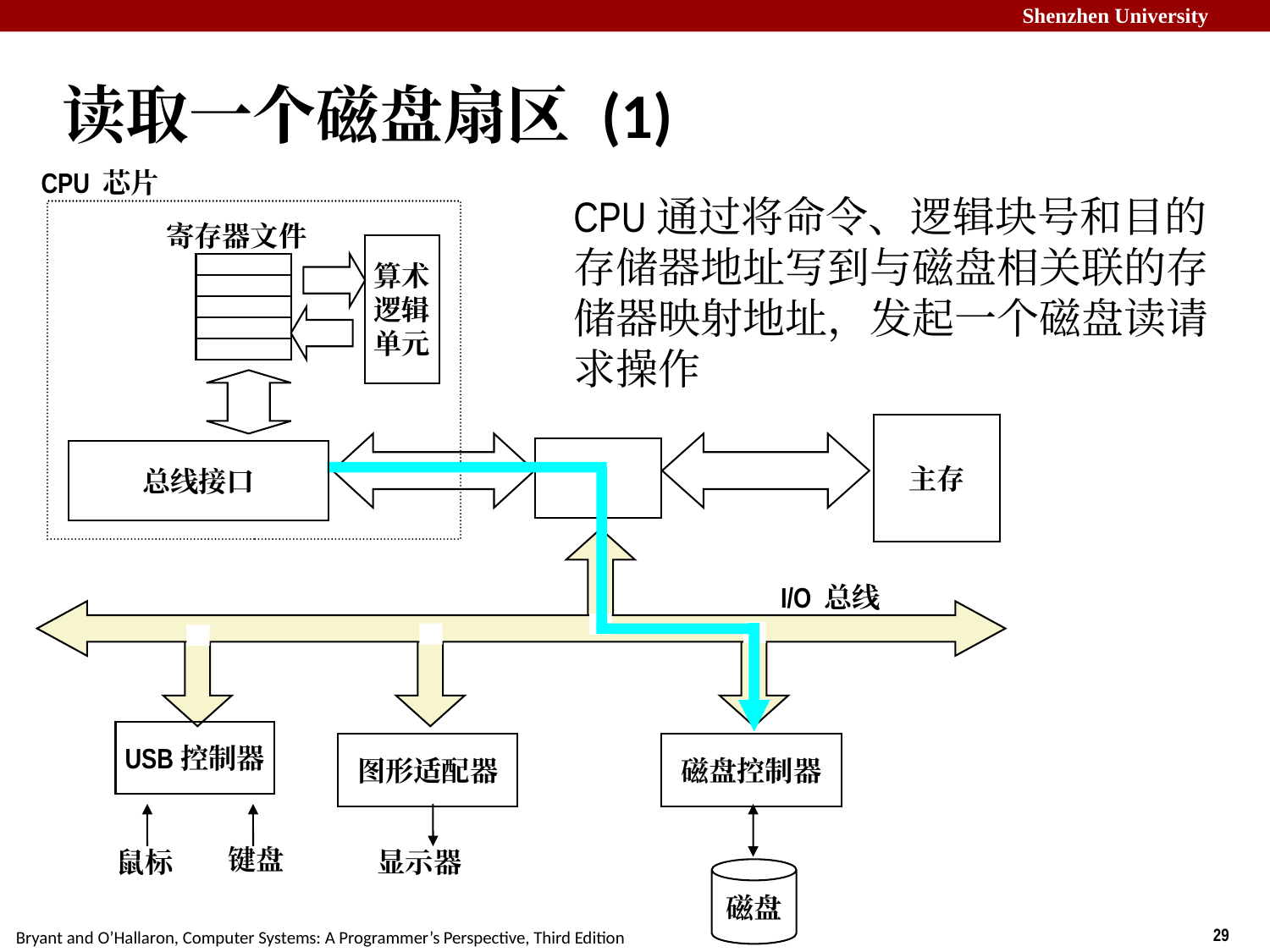

# 读取一个磁盘扇区 (1)
CPU 芯片
CPU通过将命令、逻辑块号和目的存储器地址写到与磁盘相关联的存储器映射地址，发起一个磁盘读请求操作

寄存器文件
算术
逻辑
单元

主存

总线接口

I/O 总线

USB控制器
图形适配器
磁盘控制器

键盘
鼠标
显示器
磁盘